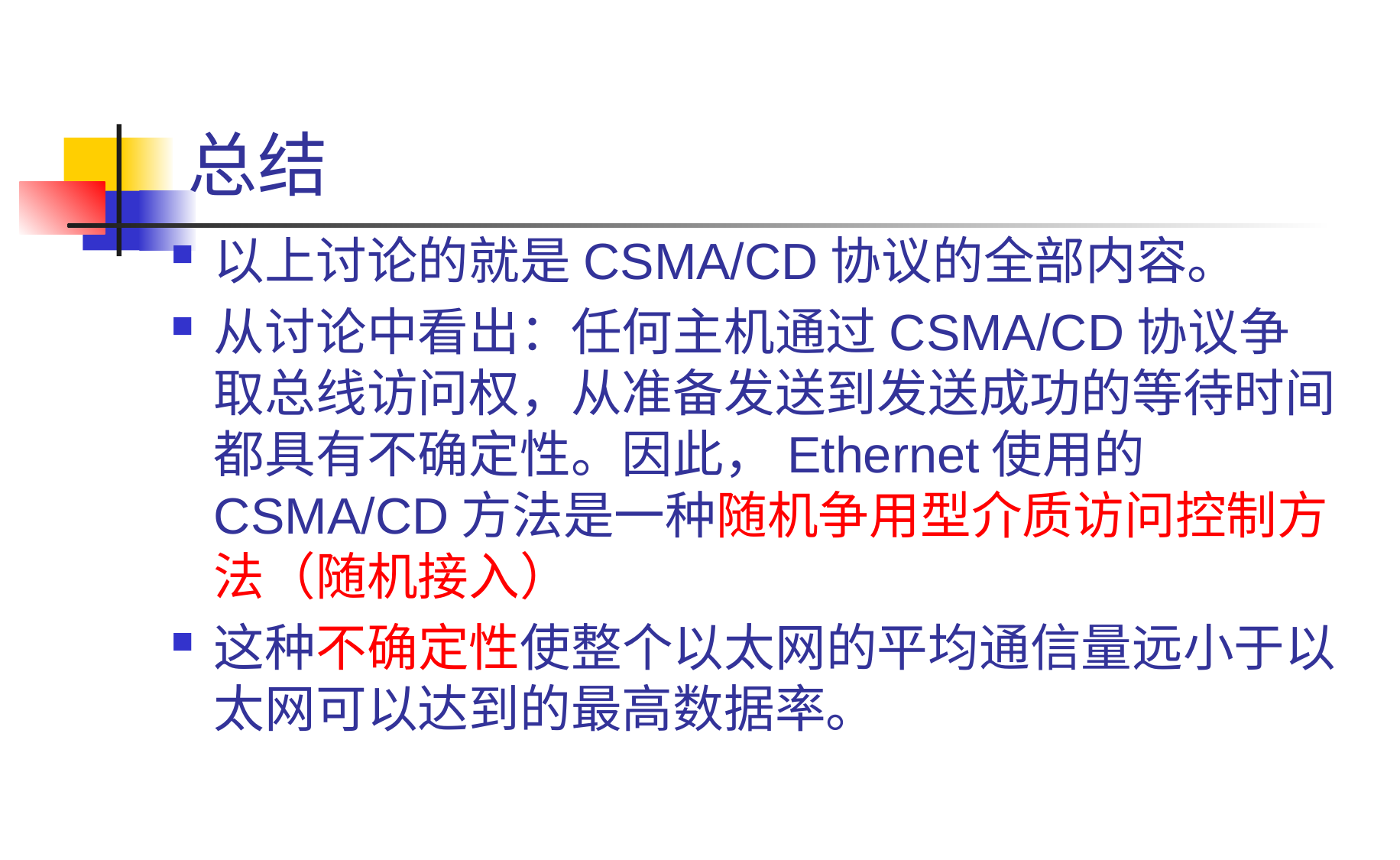

# 总结
以上讨论的就是CSMA/CD协议的全部内容。
从讨论中看出：任何主机通过CSMA/CD协议争取总线访问权，从准备发送到发送成功的等待时间都具有不确定性。因此，Ethernet使用的CSMA/CD方法是一种随机争用型介质访问控制方法（随机接入）
这种不确定性使整个以太网的平均通信量远小于以太网可以达到的最高数据率。